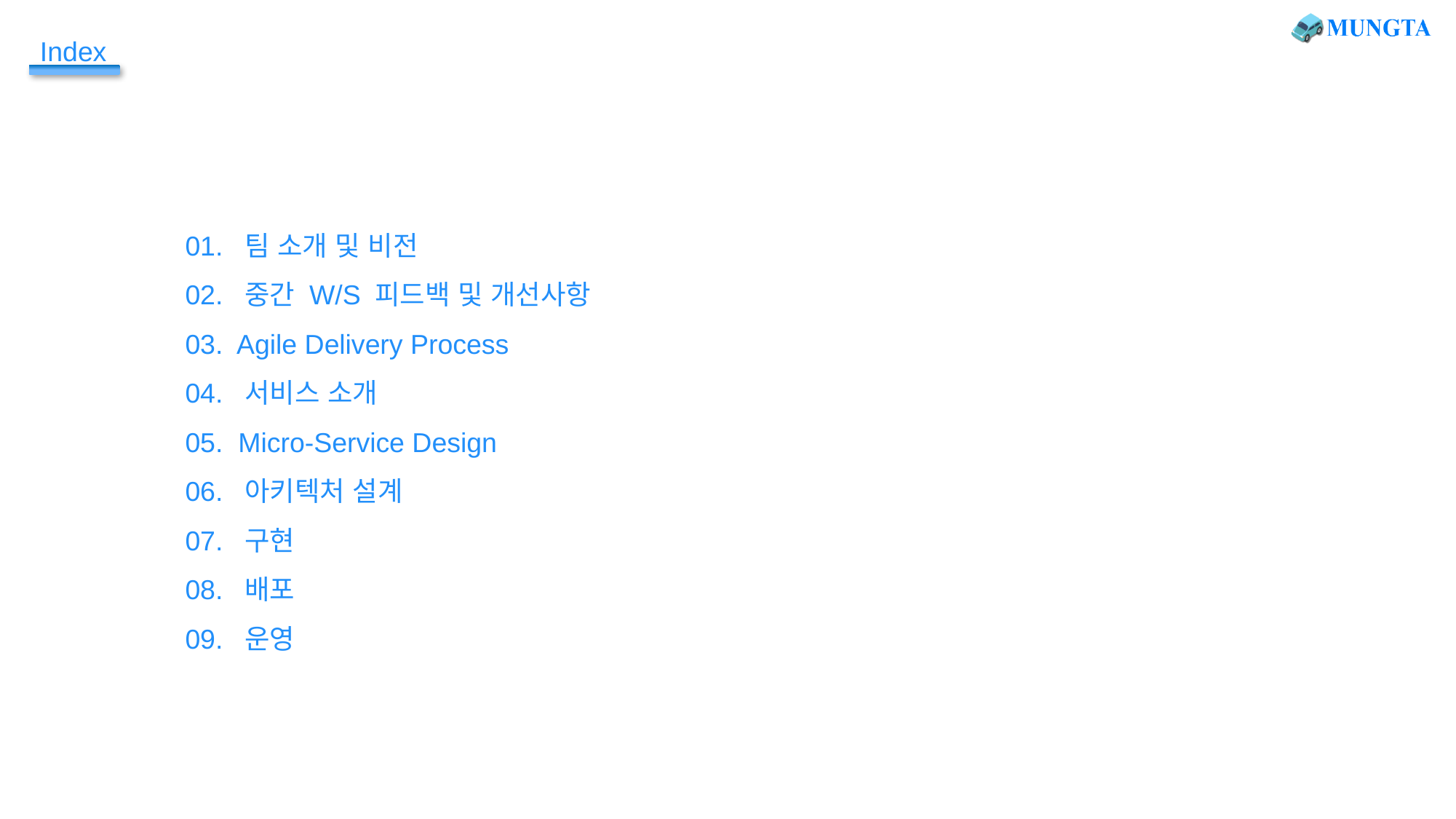

Index
01.  팀 소개 및 비전
02.  중간 W/S 피드백 및 개선사항
03.  Agile Delivery Process
04.  서비스 소개
05.  Micro-Service Design
06.  아키텍처 설계
07.  구현
08.  배포
09.  운영